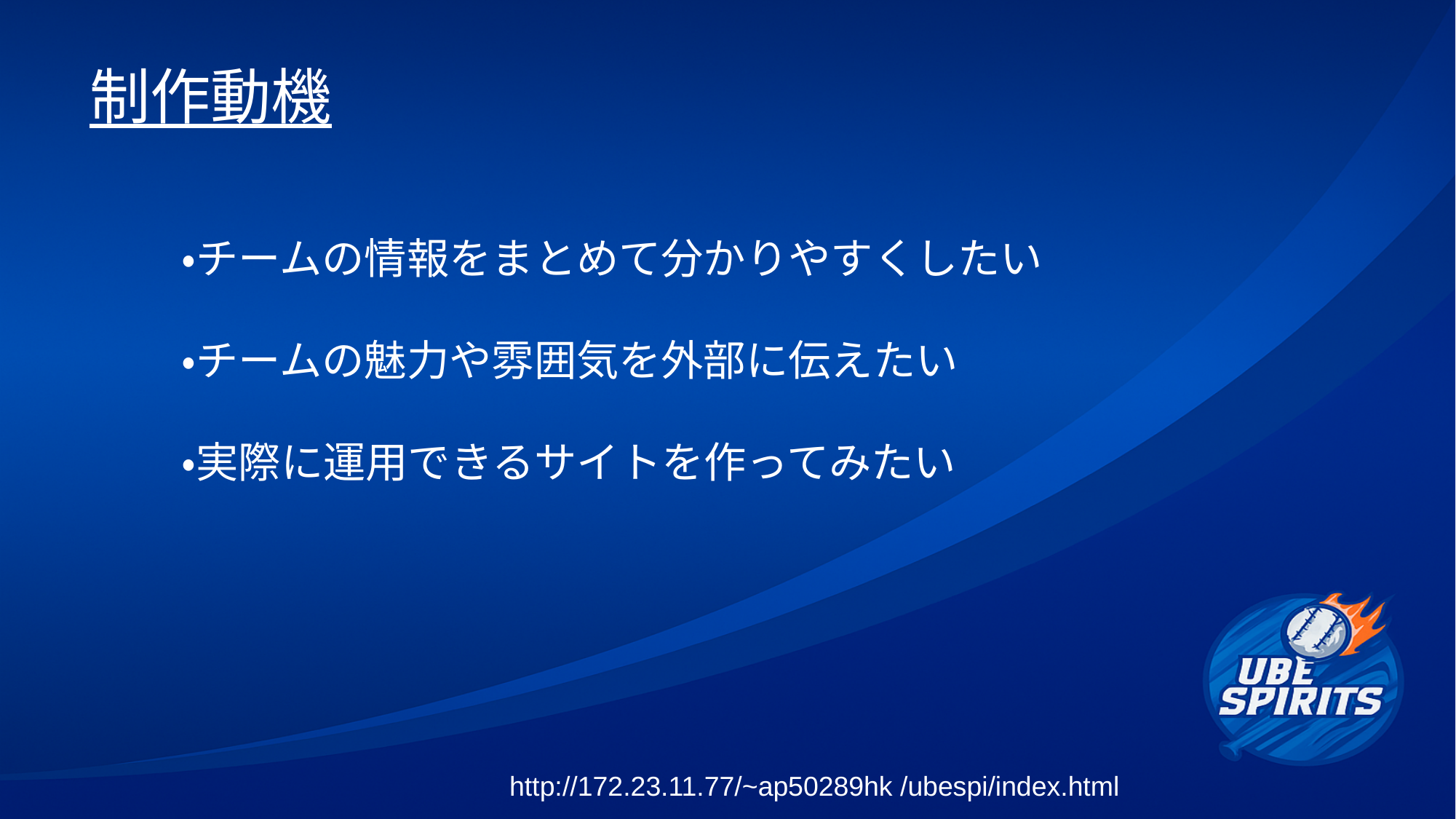

制作動機
・チームの情報をまとめて分かりやすくしたい

・チームの魅力や雰囲気を外部に伝えたい

・実際に運用できるサイトを作ってみたい
http://172.23.11.77/~ap50289hk /ubespi/index.html